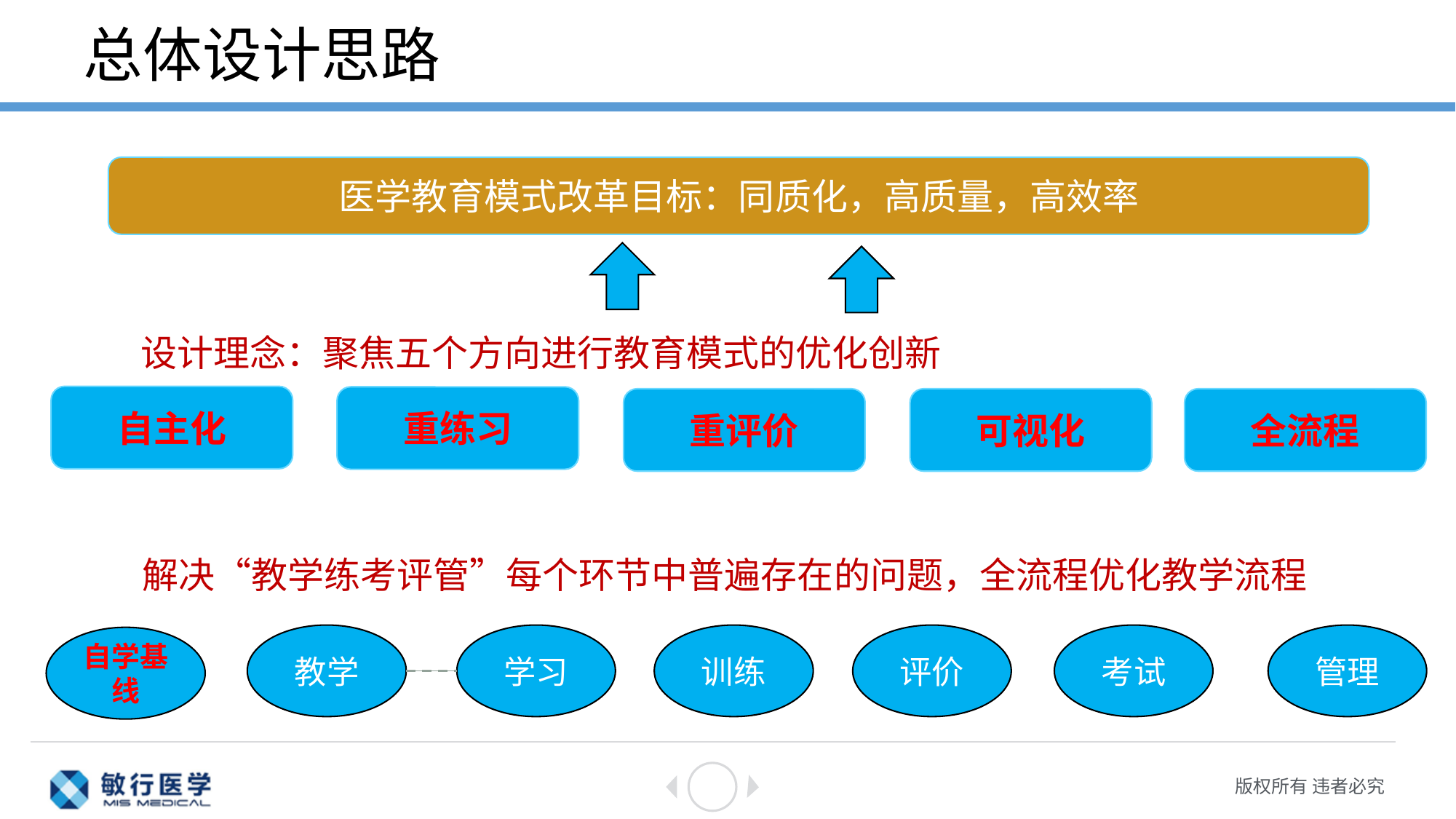

# 总体设计思路
医学教育模式改革目标：同质化，高质量，高效率

设计理念：聚焦五个方向进行教育模式的优化创新
自主化
重练习
可视化
全流程
重评价
解决“教学练考评管”每个环节中普遍存在的问题，全流程优化教学流程
教学
学习
训练
评价
考试
管理
自学基线